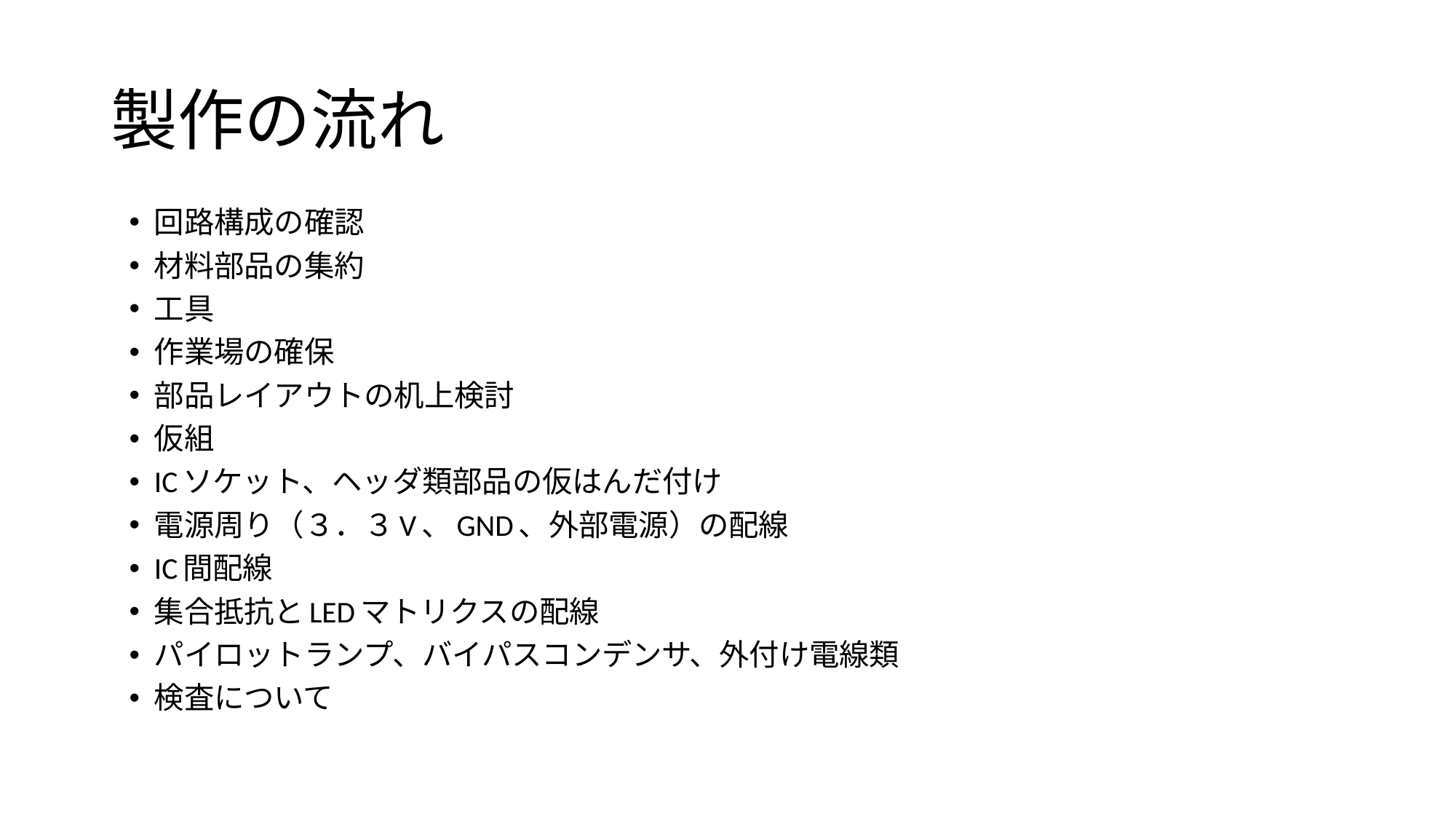

# 製作の流れ
回路構成の確認
材料部品の集約
工具
作業場の確保
部品レイアウトの机上検討
仮組
ICソケット、ヘッダ類部品の仮はんだ付け
電源周り（３．３V、GND、外部電源）の配線
IC間配線
集合抵抗とLEDマトリクスの配線
パイロットランプ、バイパスコンデンサ、外付け電線類
検査について